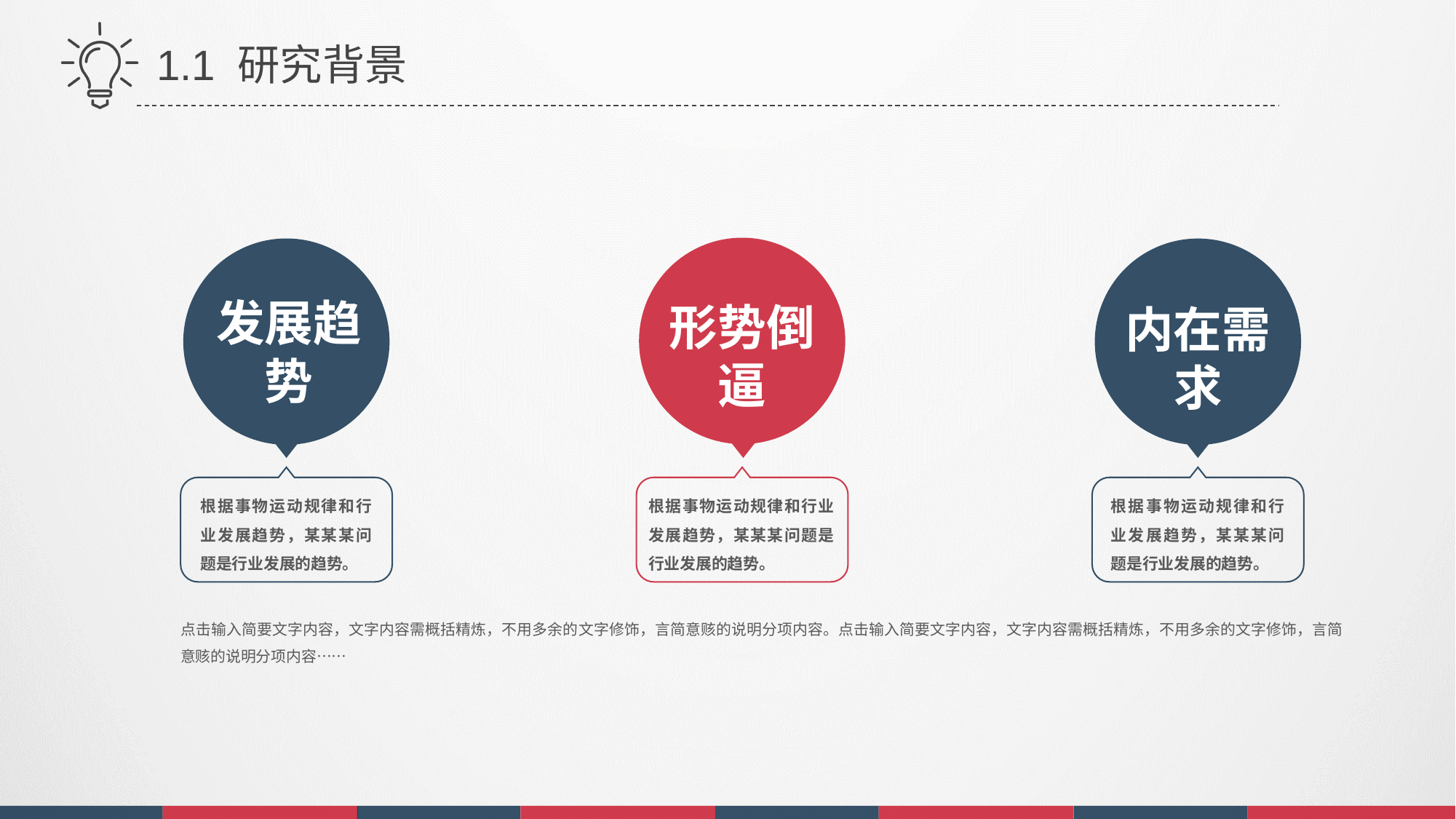

1.1 研究背景

形势倒逼

发展趋势

内在需求

根据事物运动规律和行业发展趋势，某某某问题是行业发展的趋势。
根据事物运动规律和行业发展趋势，某某某问题是行业发展的趋势。
根据事物运动规律和行业发展趋势，某某某问题是行业发展的趋势。
点击输入简要文字内容，文字内容需概括精炼，不用多余的文字修饰，言简意赅的说明分项内容。点击输入简要文字内容，文字内容需概括精炼，不用多余的文字修饰，言简意赅的说明分项内容……